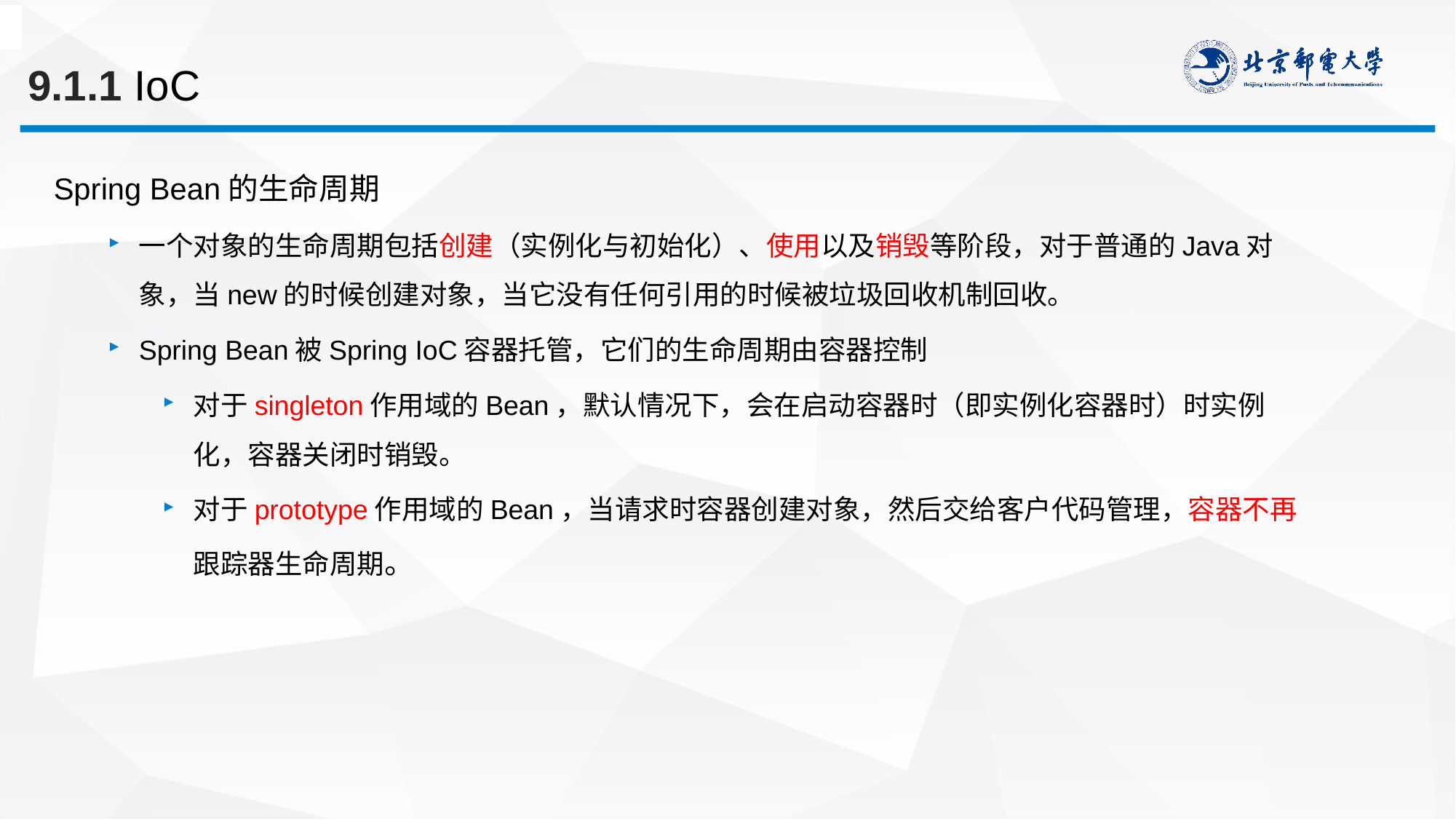

9.1.1 IoC
Spring Bean的生命周期
一个对象的生命周期包括创建（实例化与初始化）、使用以及销毁等阶段，对于普通的Java对象，当new的时候创建对象，当它没有任何引用的时候被垃圾回收机制回收。
Spring Bean被Spring IoC容器托管，它们的生命周期由容器控制
对于singleton作用域的Bean，默认情况下，会在启动容器时（即实例化容器时）时实例化，容器关闭时销毁。
对于prototype作用域的Bean，当请求时容器创建对象，然后交给客户代码管理，容器不再跟踪器生命周期。